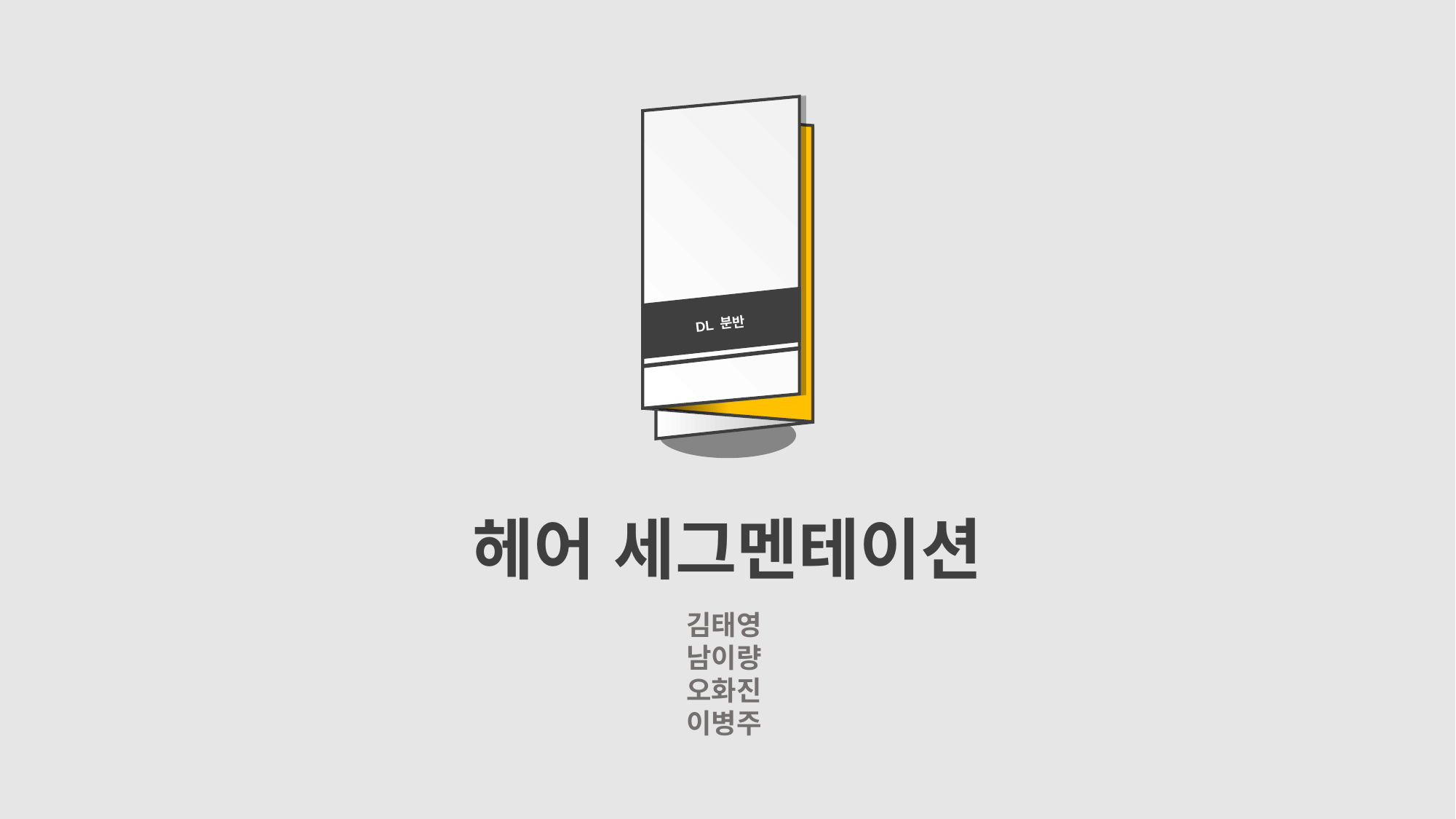

DL 분반

헤어 세그멘테이션
김태영
남이량
오화진
이병주